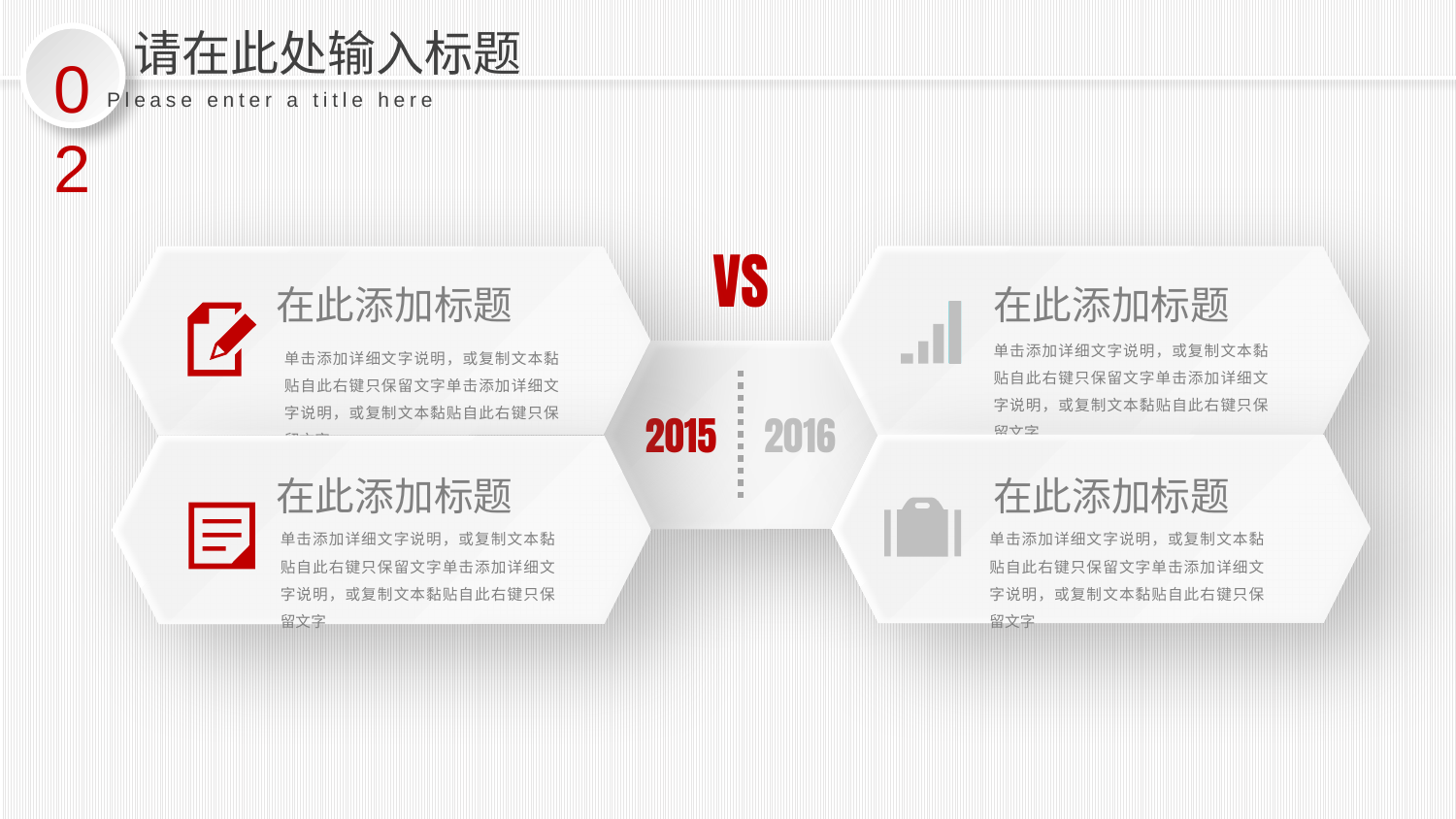

请在此处输入标题

02
Please enter a title here
VS

在此添加标题

单击添加详细文字说明，或复制文本黏贴自此右键只保留文字单击添加详细文字说明，或复制文本黏贴自此右键只保留文字

在此添加标题

单击添加详细文字说明，或复制文本黏贴自此右键只保留文字单击添加详细文字说明，或复制文本黏贴自此右键只保留文字

2015
2016

在此添加标题

单击添加详细文字说明，或复制文本黏贴自此右键只保留文字单击添加详细文字说明，或复制文本黏贴自此右键只保留文字

在此添加标题

单击添加详细文字说明，或复制文本黏贴自此右键只保留文字单击添加详细文字说明，或复制文本黏贴自此右键只保留文字